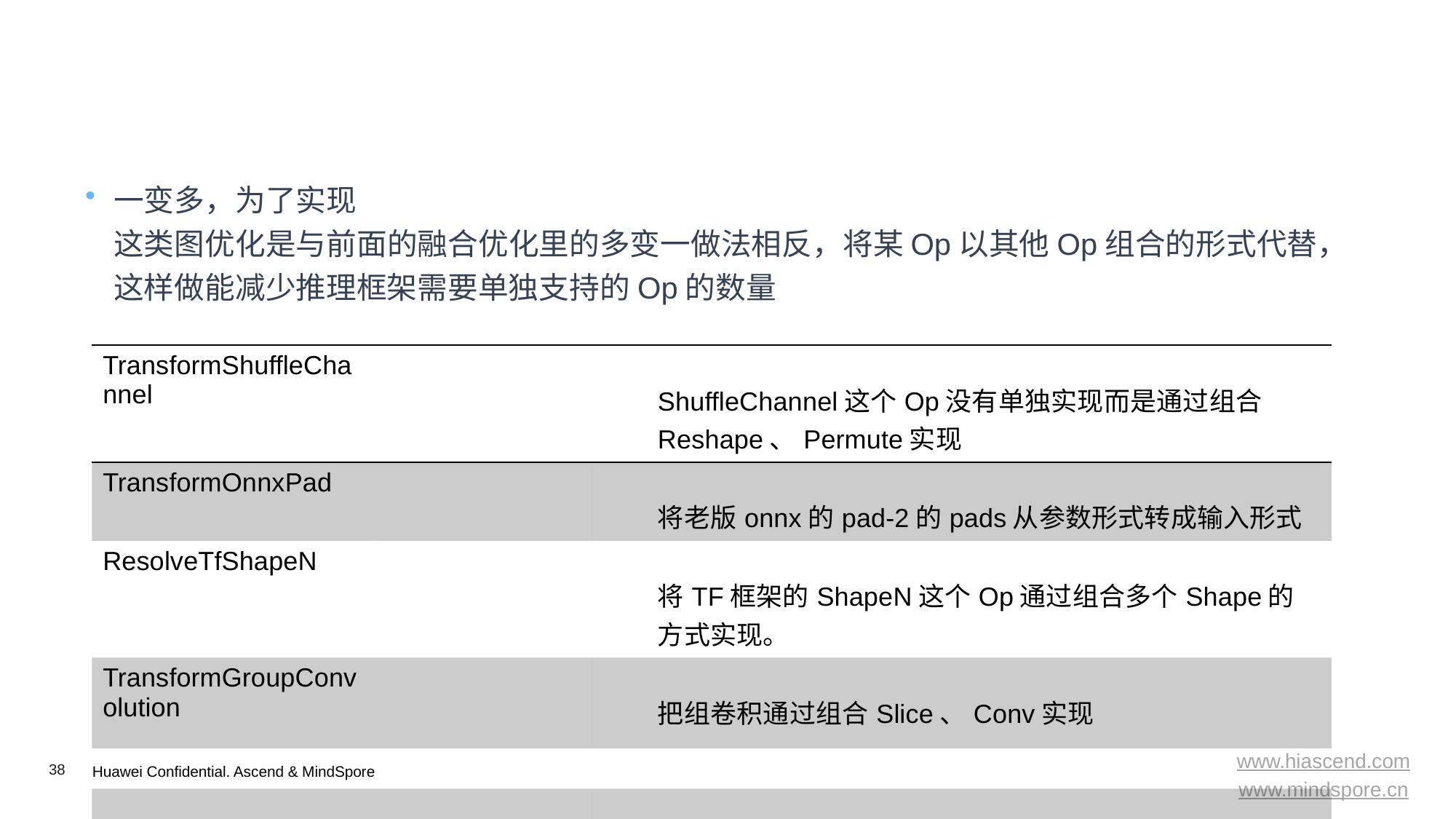

#
一变多，为了实现
这类图优化是与前面的融合优化里的多变一做法相反，将某Op以其他Op组合的形式代替，这样做能减少推理框架需要单独支持的Op的数量
| TransformShuffleChannel |  | ShuffleChannel这个Op没有单独实现而是通过组合Reshape、Permute实现 |
| --- | --- | --- |
| TransformOnnxPad |  | 将老版onnx的pad-2的pads从参数形式转成输入形式 |
| ResolveTfShapeN |  | 将TF框架的ShapeN这个Op通过组合多个Shape的方式实现。 |
| TransformGroupConvolution |  | 把组卷积通过组合Slice、Conv实现 |
|  |  |  |
|  |  |  |
|  |  |  |